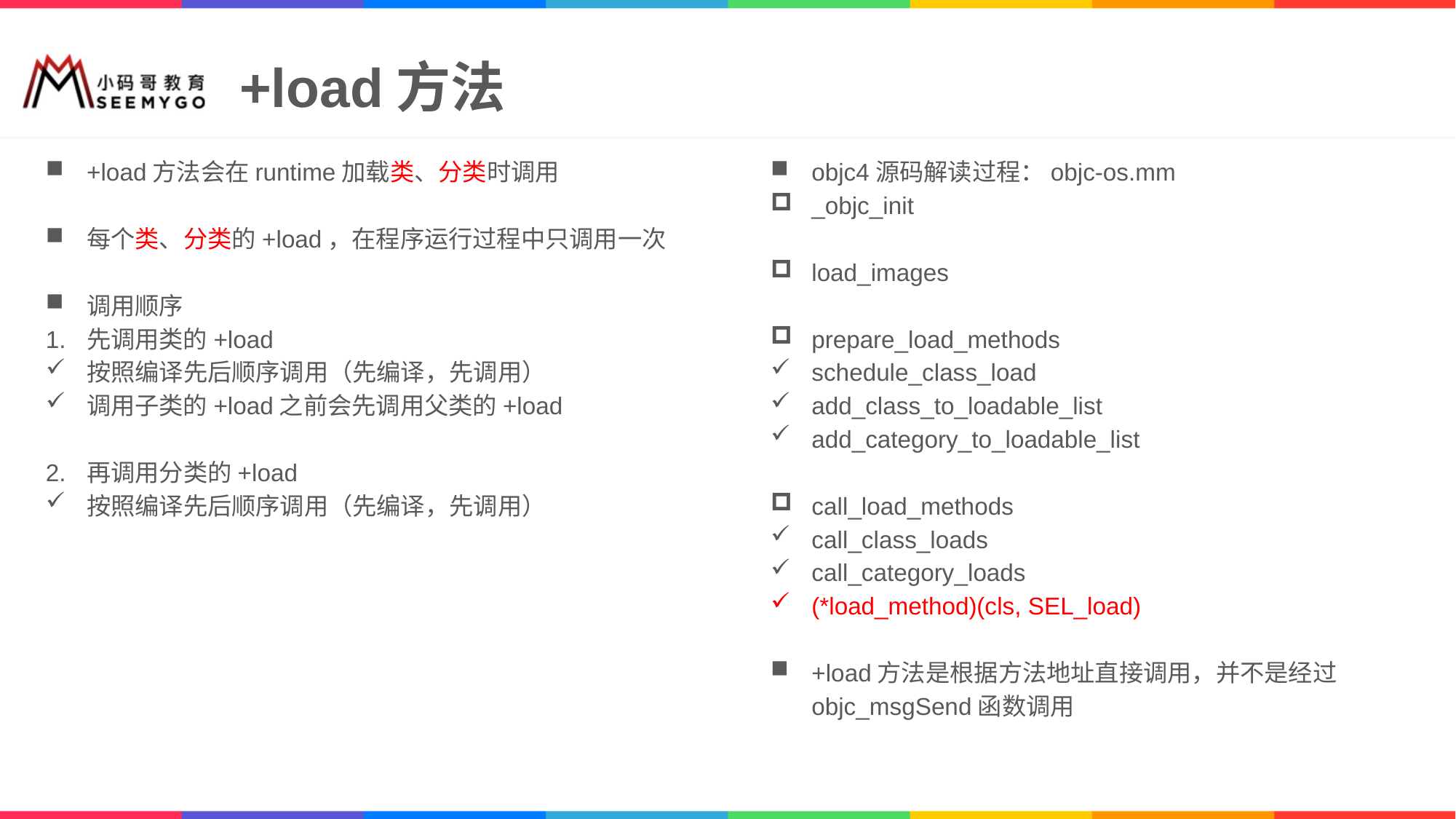

# +load方法
+load方法会在runtime加载类、分类时调用

每个类、分类的+load，在程序运行过程中只调用一次

调用顺序
先调用类的+load
按照编译先后顺序调用（先编译，先调用）
调用子类的+load之前会先调用父类的+load

再调用分类的+load
按照编译先后顺序调用（先编译，先调用）

objc4源码解读过程：objc-os.mm
_objc_init

load_images

prepare_load_methods
schedule_class_load
add_class_to_loadable_list
add_category_to_loadable_list

call_load_methods
call_class_loads
call_category_loads
(*load_method)(cls, SEL_load)

+load方法是根据方法地址直接调用，并不是经过objc_msgSend函数调用